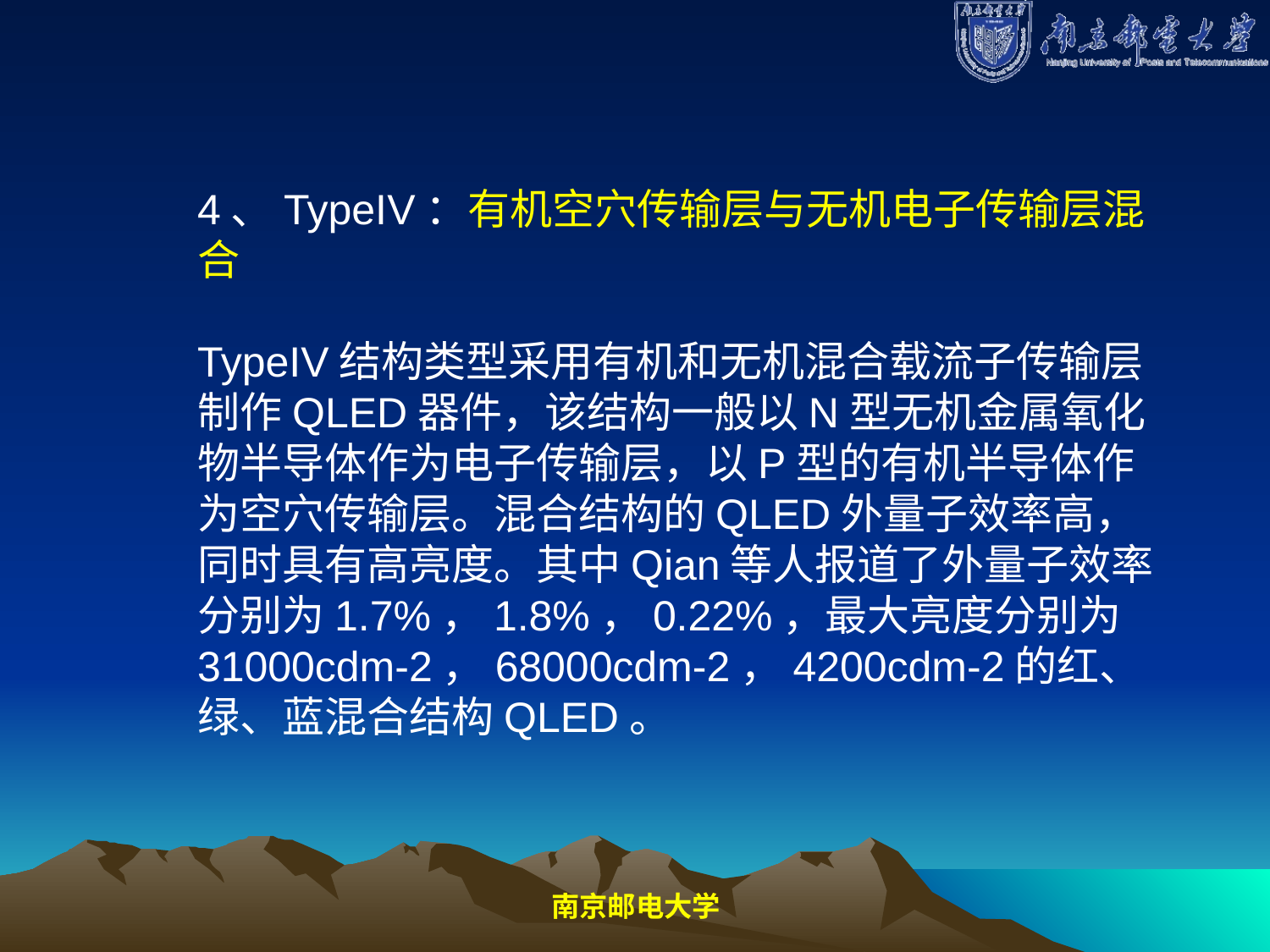

4、TypeIV：有机空穴传输层与无机电子传输层混合

TypeIV结构类型采用有机和无机混合载流子传输层制作QLED器件，该结构一般以N型无机金属氧化物半导体作为电子传输层，以P型的有机半导体作为空穴传输层。混合结构的QLED外量子效率高，同时具有高亮度。其中Qian等人报道了外量子效率分别为1.7%，1.8%，0.22%，最大亮度分别为31000cdm-2，68000cdm-2，4200cdm-2的红、绿、蓝混合结构QLED。
南京邮电大学

80